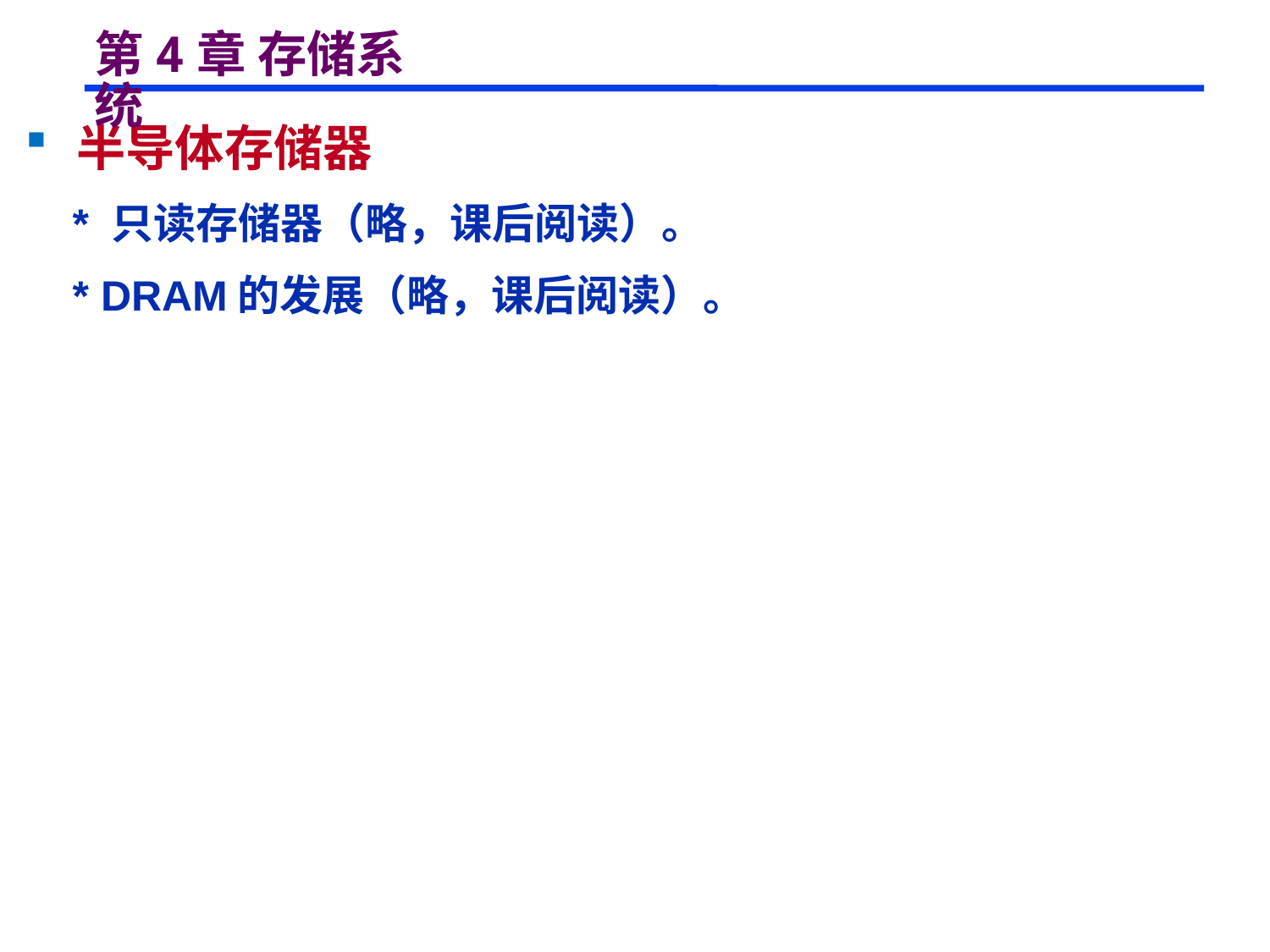

# 第4章 存储系统
 半导体存储器
    * 只读存储器（略，课后阅读）。
    * DRAM的发展（略，课后阅读）。